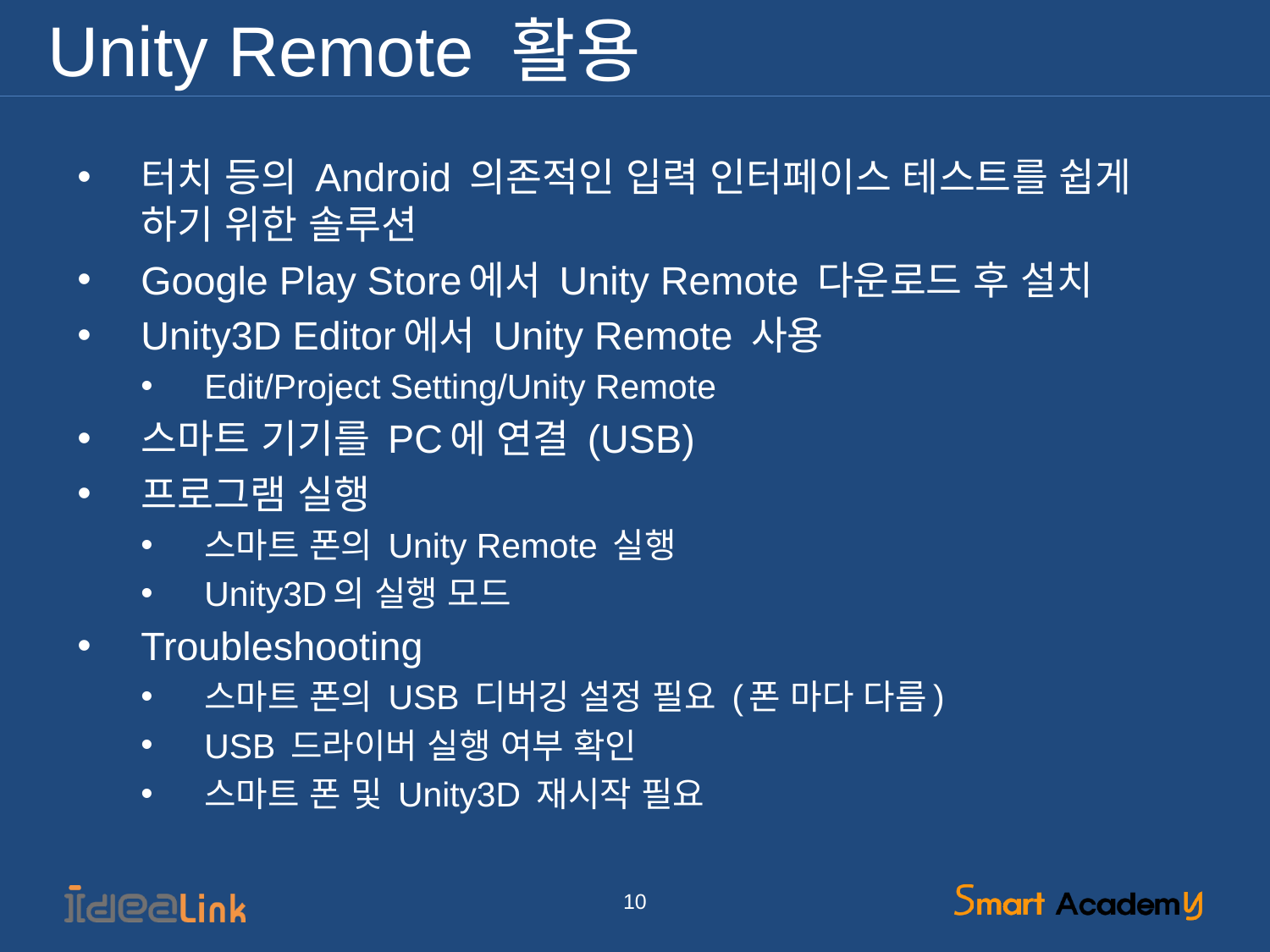

# Unity Remote 활용
터치 등의 Android 의존적인 입력 인터페이스 테스트를 쉽게 하기 위한 솔루션
Google Play Store에서 Unity Remote 다운로드 후 설치
Unity3D Editor에서 Unity Remote 사용
Edit/Project Setting/Unity Remote
스마트 기기를 PC에 연결 (USB)
프로그램 실행
스마트 폰의 Unity Remote 실행
Unity3D의 실행 모드
Troubleshooting
스마트 폰의 USB 디버깅 설정 필요 (폰 마다 다름)
USB 드라이버 실행 여부 확인
스마트 폰 및 Unity3D 재시작 필요
10